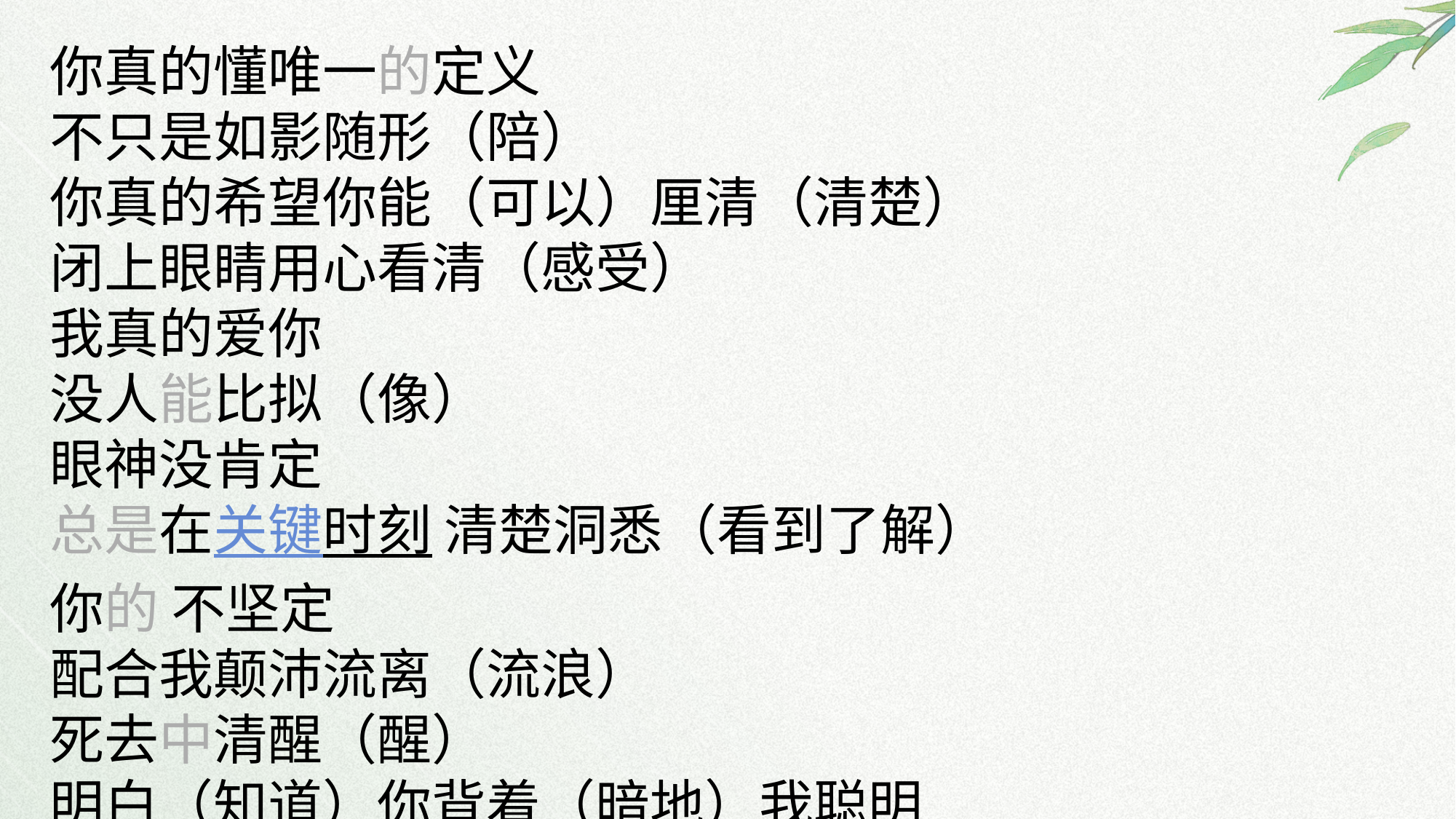

你真的懂唯一的定义
不只是如影随形（陪）
你真的希望你能（可以）厘清（清楚）
闭上眼睛用心看清（感受）
我真的爱你
没人能比拟（像）
眼神没肯定
总是在关键时刻 清楚洞悉（看到了解）
你的 不坚定
配合我颠沛流离（流浪）
死去中清醒（醒）
明白（知道）你背着（暗地）我聪明